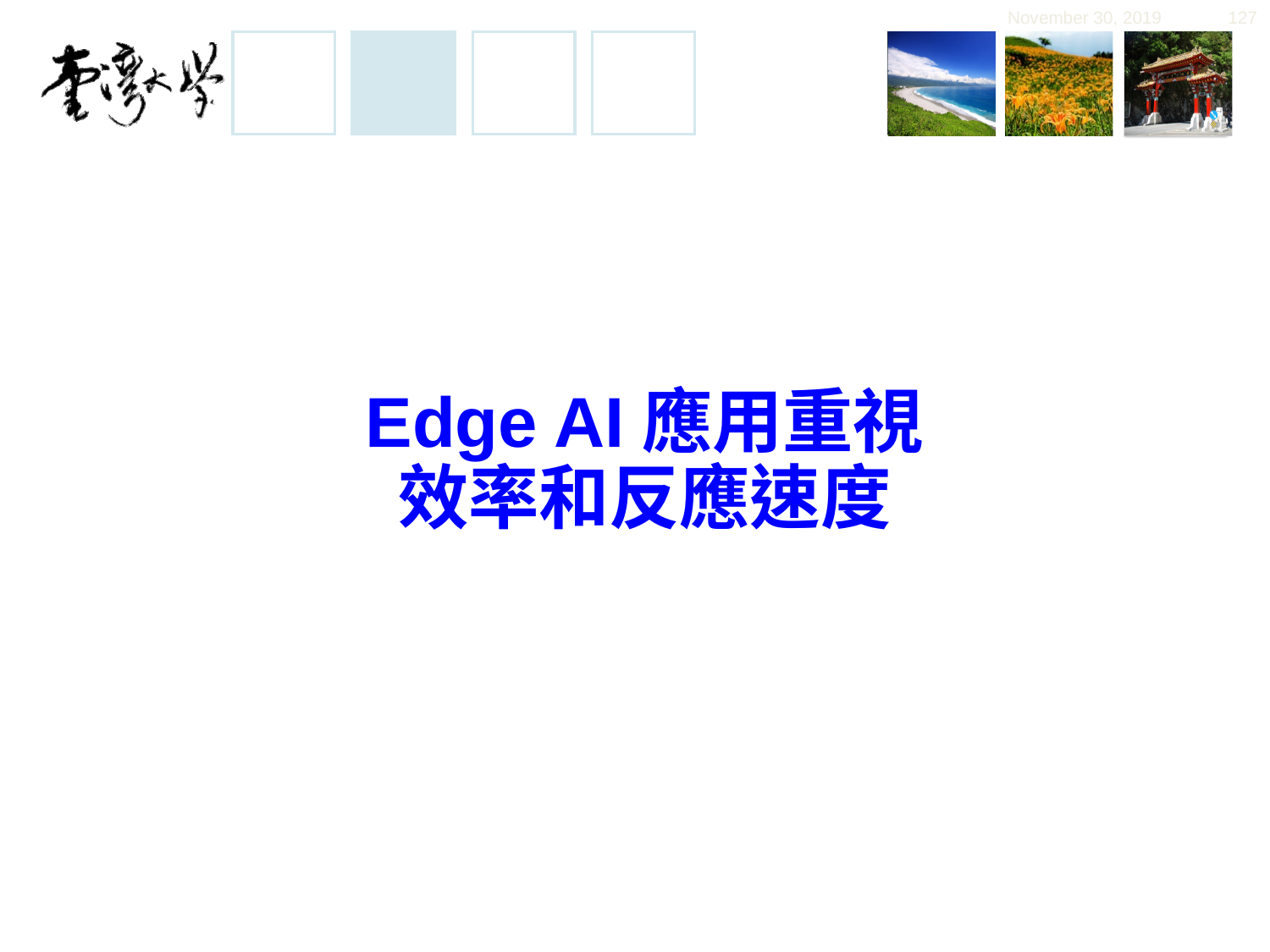

November 30, 2019
127
# Edge AI應用重視 效率和反應速度